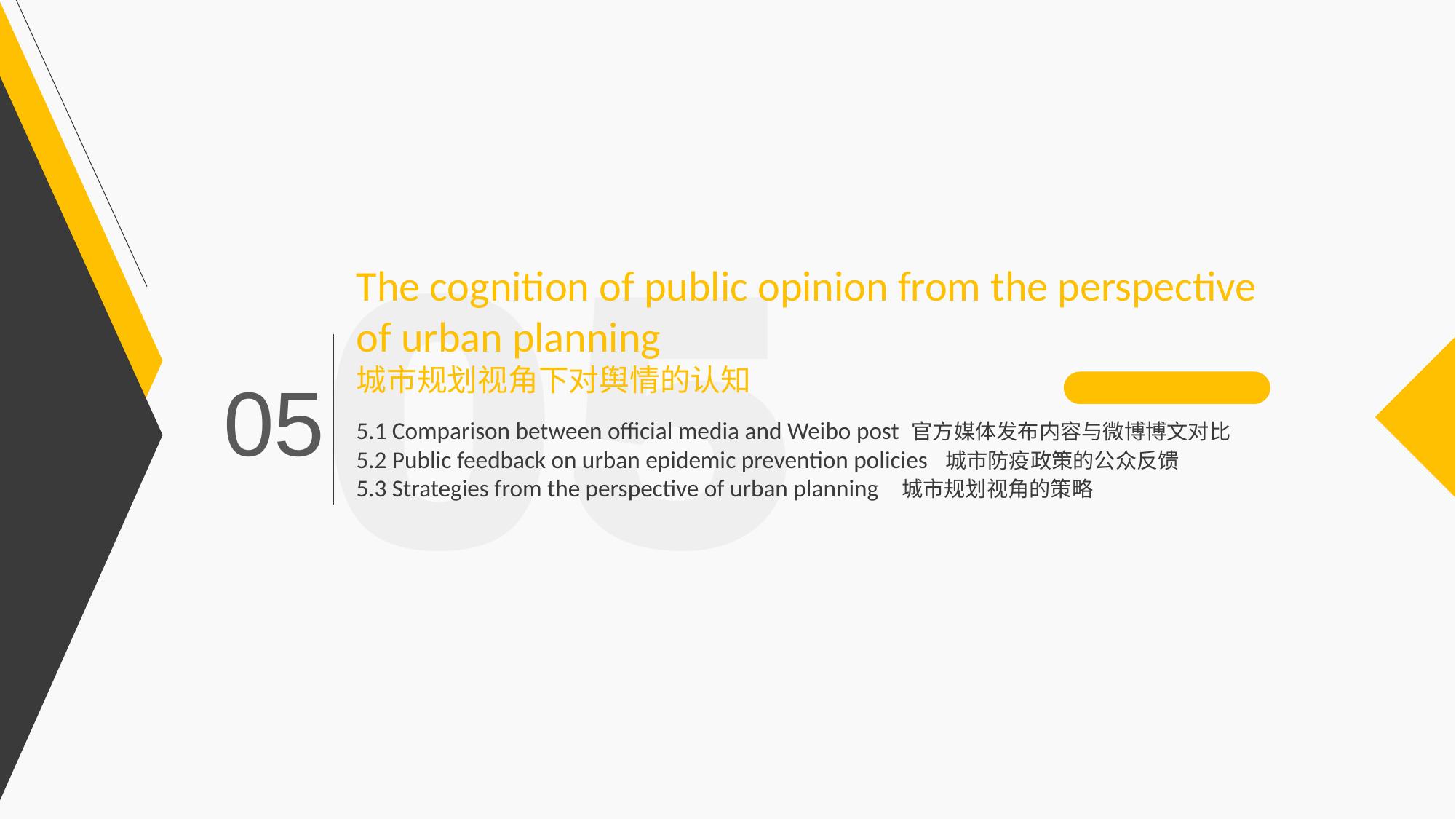

05
The cognition of public opinion from the perspective of urban planning
城市规划视角下对舆情的认知

05

5.1 Comparison between official media and Weibo post 官方媒体发布内容与微博博文对比
5.2 Public feedback on urban epidemic prevention policies  城市防疫政策的公众反馈
5.3 Strategies from the perspective of urban planning   城市规划视角的策略